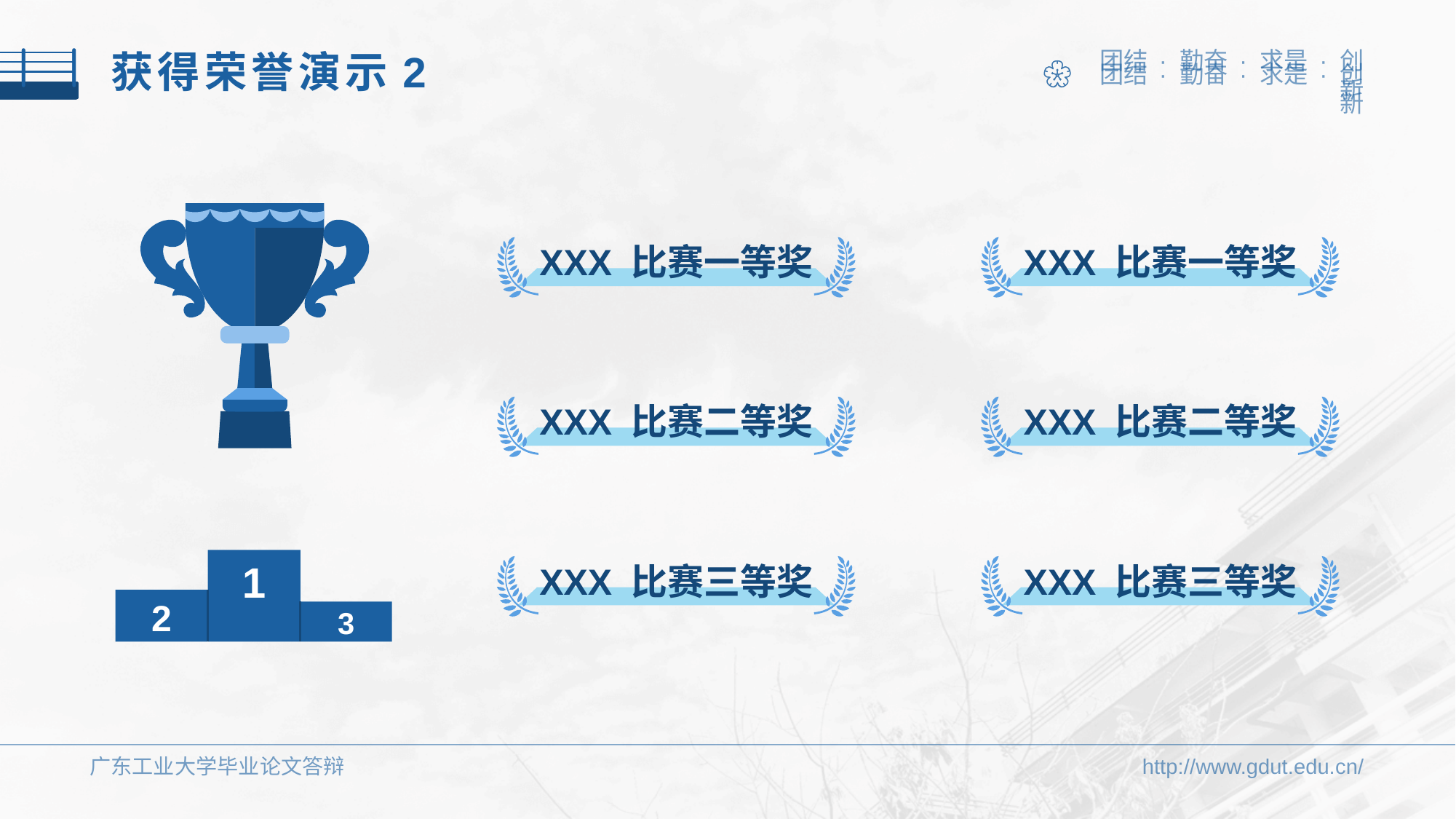

获得荣誉演示2

XXX 比赛一等奖

XXX 比赛一等奖

XXX 比赛二等奖

XXX 比赛二等奖

1
2

3

XXX 比赛三等奖

XXX 比赛三等奖